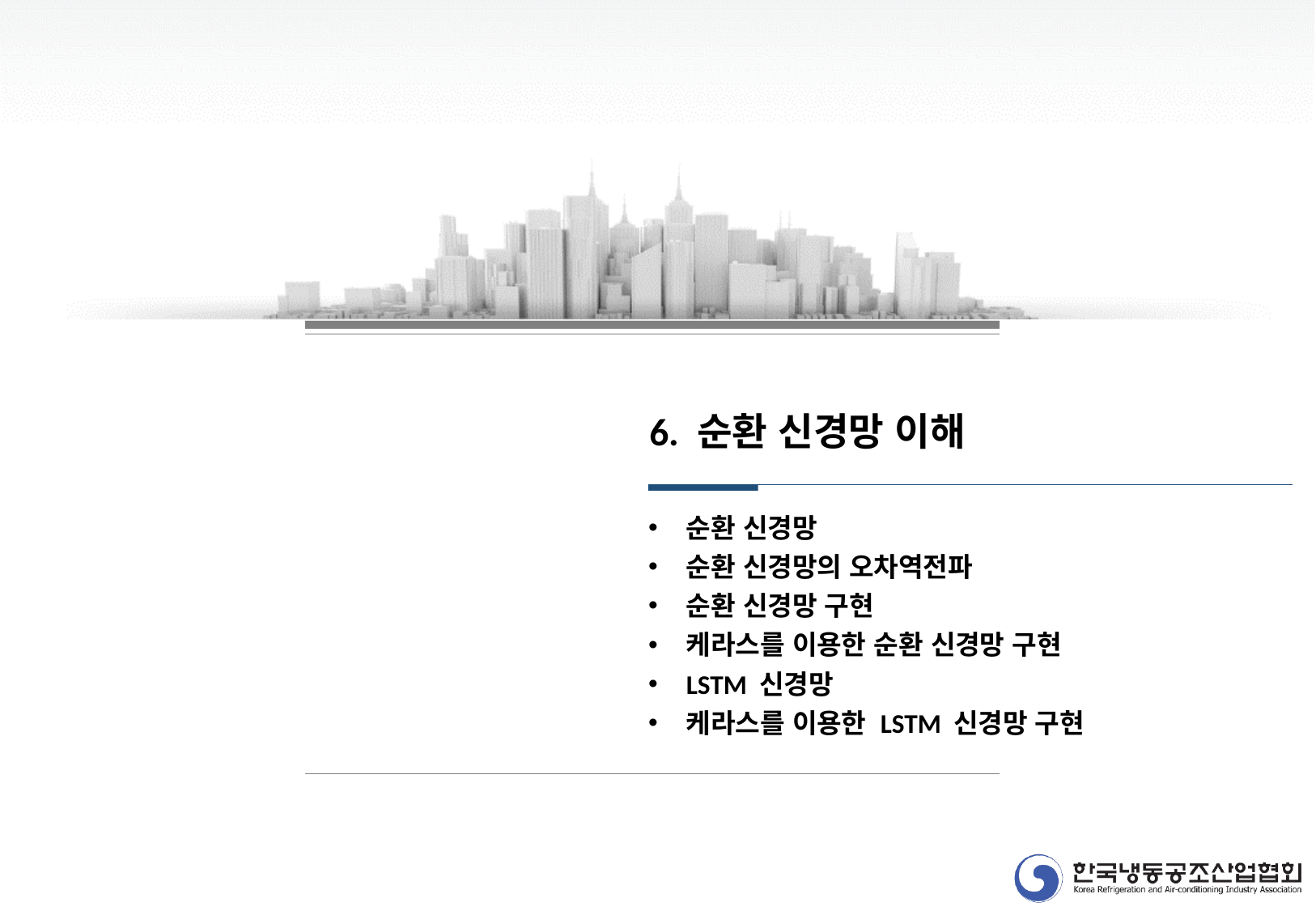

6. 순환 신경망 이해
순환 신경망
순환 신경망의 오차역전파
순환 신경망 구현
케라스를 이용한 순환 신경망 구현
LSTM 신경망
케라스를 이용한 LSTM 신경망 구현